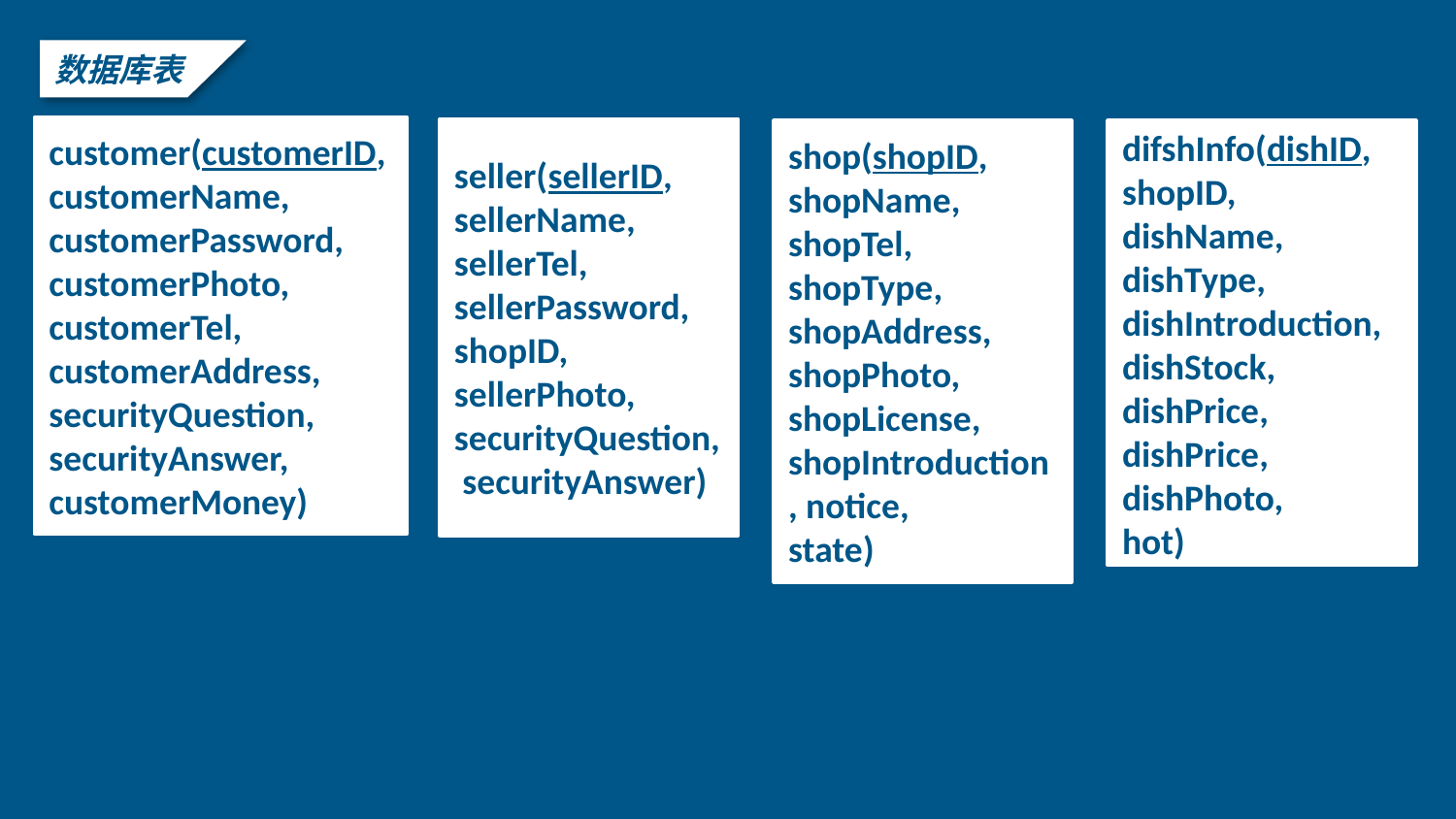

数据库表
customer(customerID, customerName, customerPassword, customerPhoto,
customerTel, customerAddress, securityQuestion, securityAnswer, customerMoney)
seller(sellerID, sellerName, sellerTel, sellerPassword,
shopID, sellerPhoto, securityQuestion,  securityAnswer)
shop(shopID, shopName, shopTel,
shopType, shopAddress, shopPhoto, shopLicense,  shopIntroduction, notice,
state)
difshInfo(dishID, shopID,
dishName, dishType, dishIntroduction,  dishStock, dishPrice, dishPrice, dishPhoto,
hot)